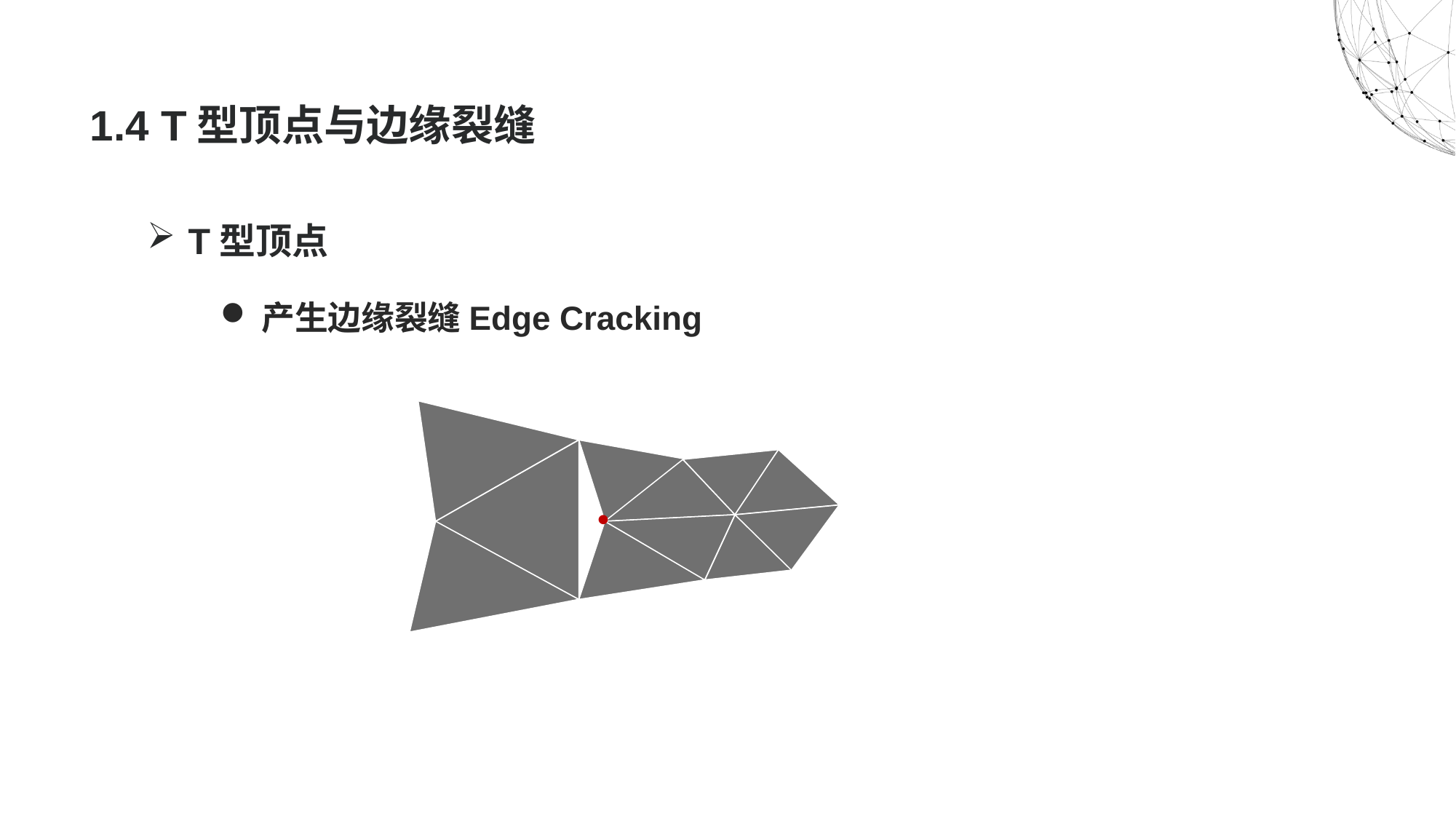

# 1.4 T型顶点与边缘裂缝
T型顶点
产生边缘裂缝Edge Cracking

•